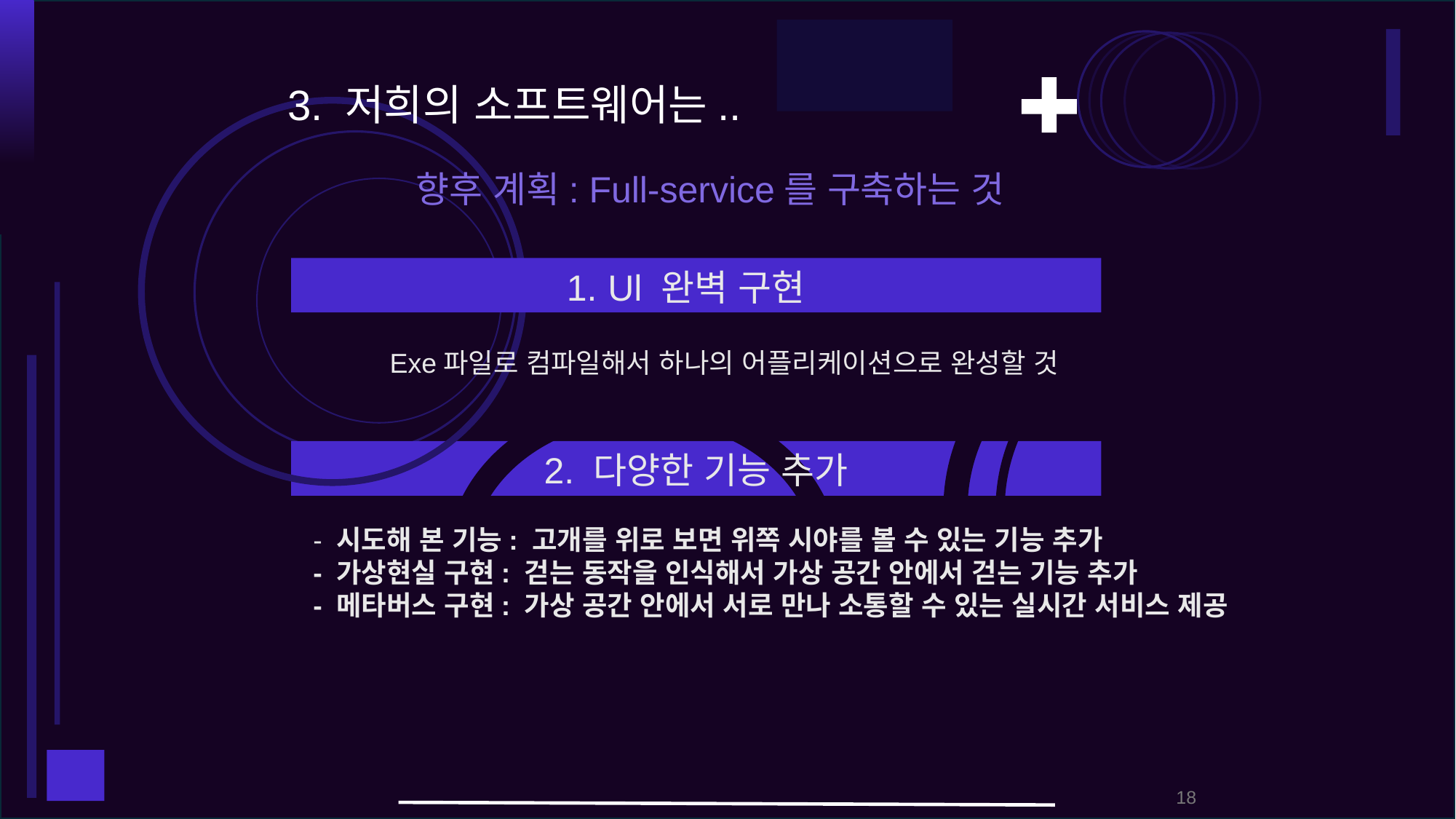

3. 저희의 소프트웨어는..

향후 계획: Full-service를 구축하는 것

Ul 완벽 구현

Exe파일로 컴파일해서 하나의 어플리케이션으로 완성할 것

2. 다양한 기능 추가

 - 시도해 본 기능: 고개를 위로 보면 위쪽 시야를 볼 수 있는 기능 추가
 - 가상현실 구현: 걷는 동작을 인식해서 가상 공간 안에서 걷는 기능 추가
 - 메타버스 구현: 가상 공간 안에서 서로 만나 소통할 수 있는 실시간 서비스 제공

18